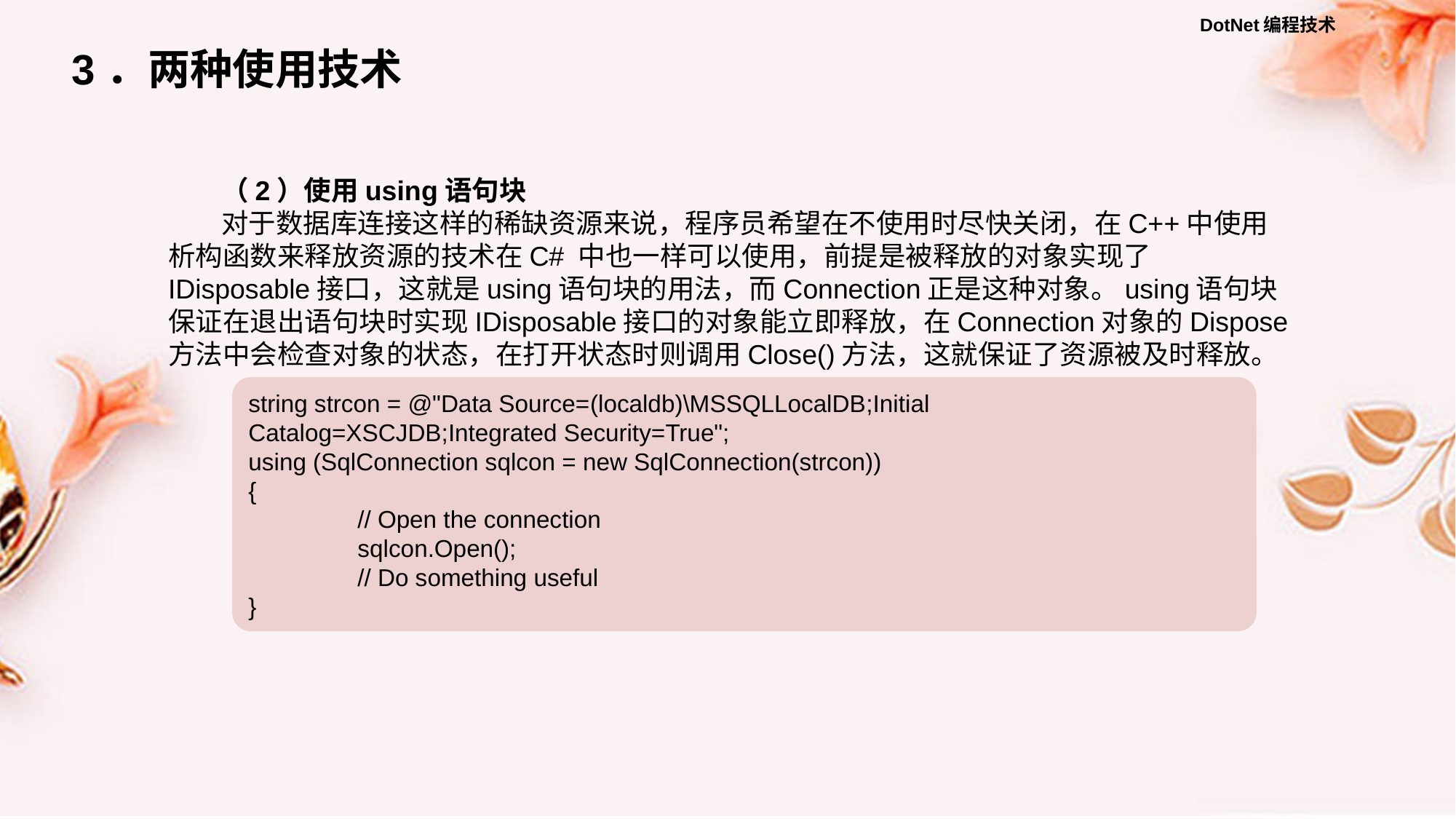

3．两种使用技术
（2）使用using语句块
对于数据库连接这样的稀缺资源来说，程序员希望在不使用时尽快关闭，在C++中使用析构函数来释放资源的技术在C# 中也一样可以使用，前提是被释放的对象实现了IDisposable接口，这就是using语句块的用法，而Connection正是这种对象。using语句块保证在退出语句块时实现IDisposable接口的对象能立即释放，在Connection对象的Dispose方法中会检查对象的状态，在打开状态时则调用Close()方法，这就保证了资源被及时释放。
string strcon = @"Data Source=(localdb)\MSSQLLocalDB;Initial Catalog=XSCJDB;Integrated Security=True";
using (SqlConnection sqlcon = new SqlConnection(strcon))
{
	// Open the connection
	sqlcon.Open();
	// Do something useful
}